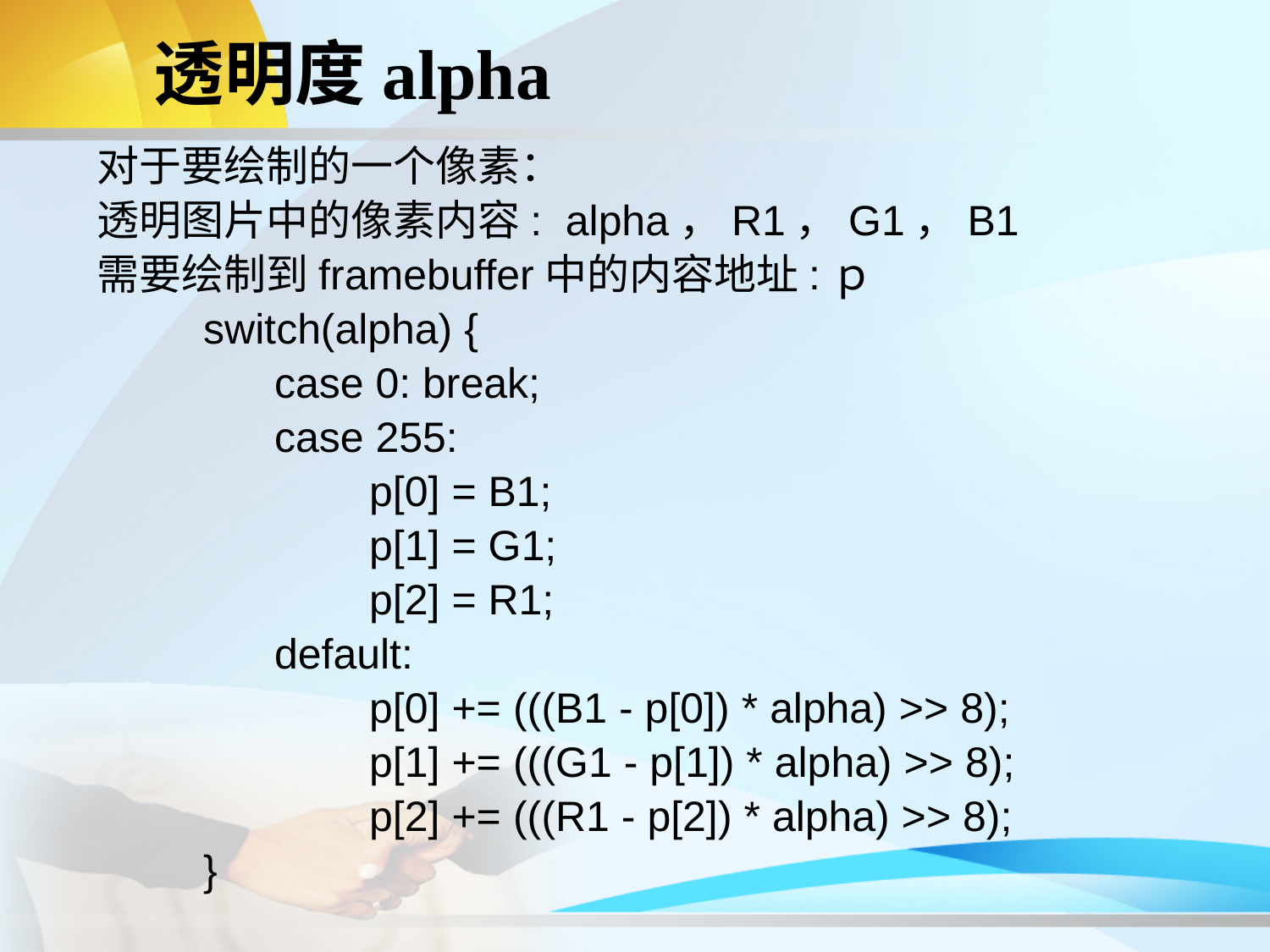

# 透明度alpha
对于要绘制的一个像素：
透明图片中的像素内容:  alpha，R1，G1，B1
需要绘制到framebuffer中的内容地址:ｐ
         switch(alpha) {
               case 0: break;
               case 255:
                       p[0] = B1;
                       p[1] = G1;
                       p[2] = R1;
               default:
                       p[0] += (((B1 - p[0]) * alpha) >> 8);
                       p[1] += (((G1 - p[1]) * alpha) >> 8);
                       p[2] += (((R1 - p[2]) * alpha) >> 8);
         }